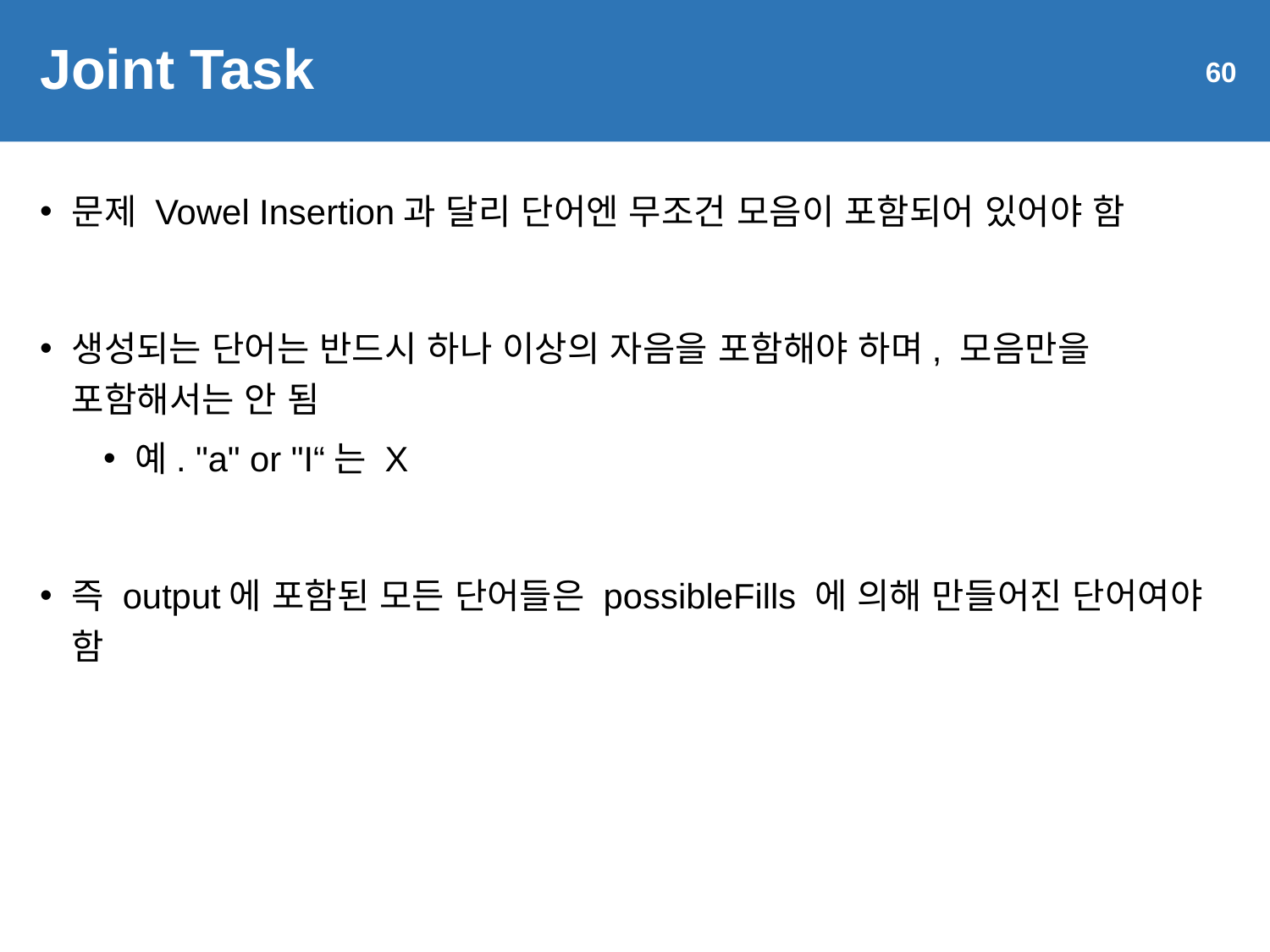

# Joint Task
60
문제 Vowel Insertion과 달리 단어엔 무조건 모음이 포함되어 있어야 함

생성되는 단어는 반드시 하나 이상의 자음을 포함해야 하며, 모음만을 포함해서는 안 됨
예. "a" or "I“는 X

즉 output에 포함된 모든 단어들은 possibleFills 에 의해 만들어진 단어여야 함